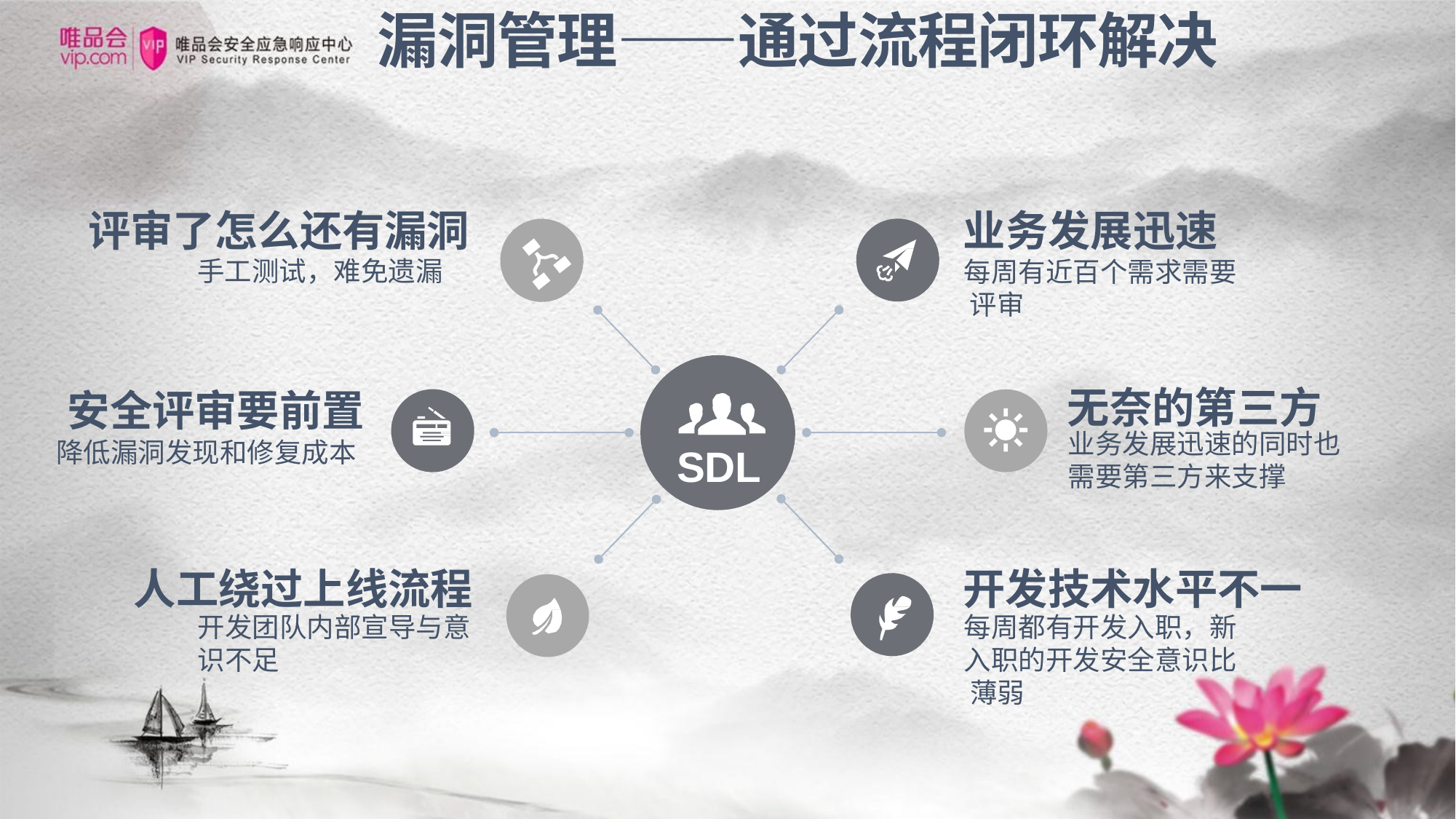

# 漏洞管理——通过流程闭环解决
评审了怎么还有漏洞
手工测试，难免遗漏
业务发展迅速
每周有近百个需求需要  评审

安全评审要前置
降低漏洞发现和修复成本
无奈的第三方
业务发展迅速的同时也
需要第三方来支撑

SDL

人工绕过上线流程
开发团队内部宣导与意
识不足
开发技术水平不一
每周都有开发入职，新
入职的开发安全意识比  薄弱